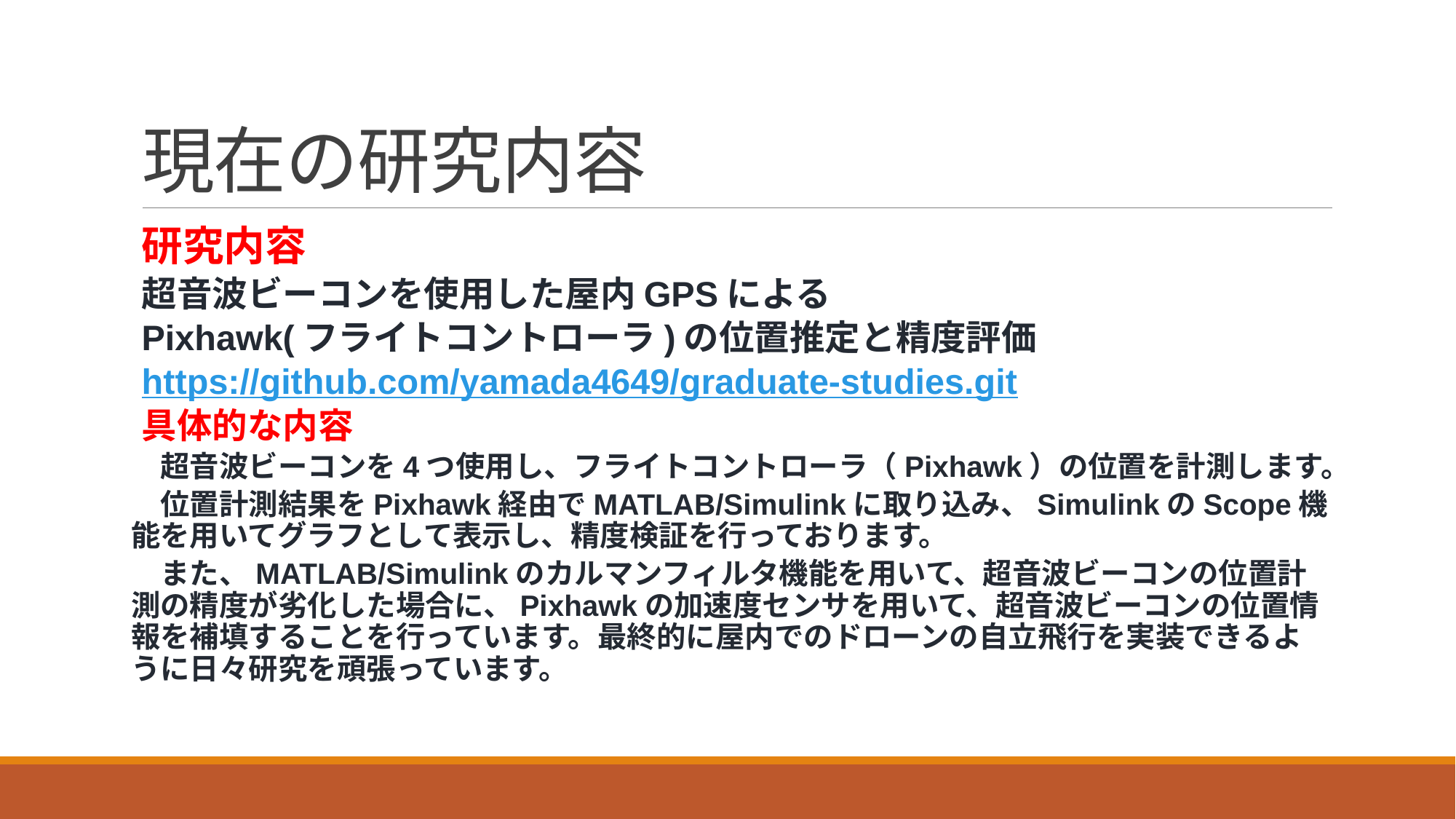

# 現在の研究内容
研究内容
超音波ビーコンを使用した屋内GPSによる
Pixhawk(フライトコントローラ)の位置推定と精度評価
https://github.com/yamada4649/graduate-studies.git
具体的な内容
　超音波ビーコンを4つ使用し、フライトコントローラ（Pixhawk）の位置を計測します。
　位置計測結果をPixhawk経由でMATLAB/Simulinkに取り込み、SimulinkのScope機能を用いてグラフとして表示し、精度検証を行っております。
　また、MATLAB/Simulinkのカルマンフィルタ機能を用いて、超音波ビーコンの位置計測の精度が劣化した場合に、Pixhawkの加速度センサを用いて、超音波ビーコンの位置情報を補填することを行っています。最終的に屋内でのドローンの自立飛行を実装できるように日々研究を頑張っています。